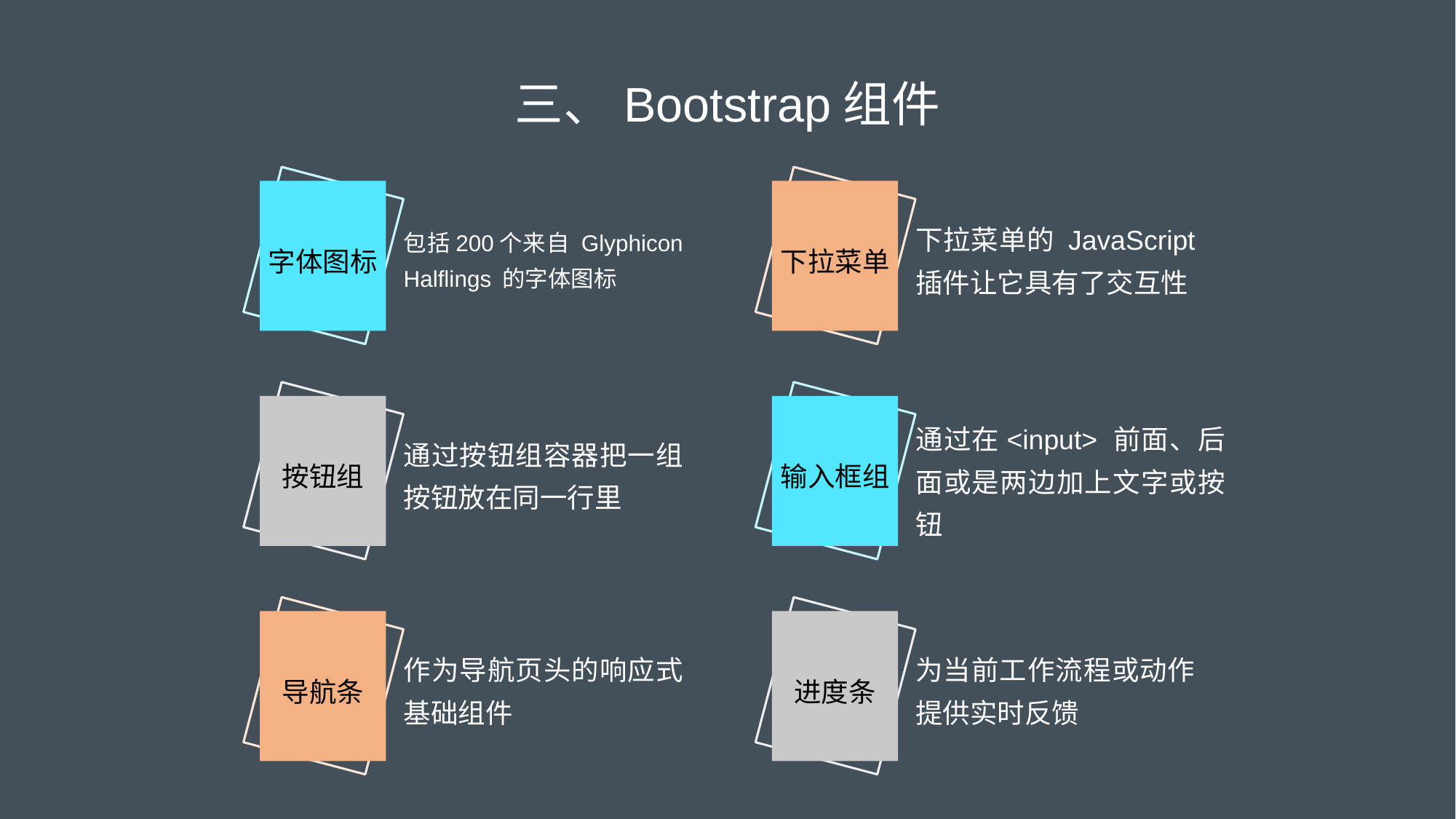

三、Bootstrap组件

字体图标
下拉菜单
包括200个来自 Glyphicon Halflings 的字体图标
下拉菜单的 JavaScript 插件让它具有了交互性

按钮组
输入框组
通过在<input> 前面、后面或是两边加上文字或按钮
通过按钮组容器把一组按钮放在同一行里

导航条
进度条
作为导航页头的响应式基础组件
为当前工作流程或动作提供实时反馈